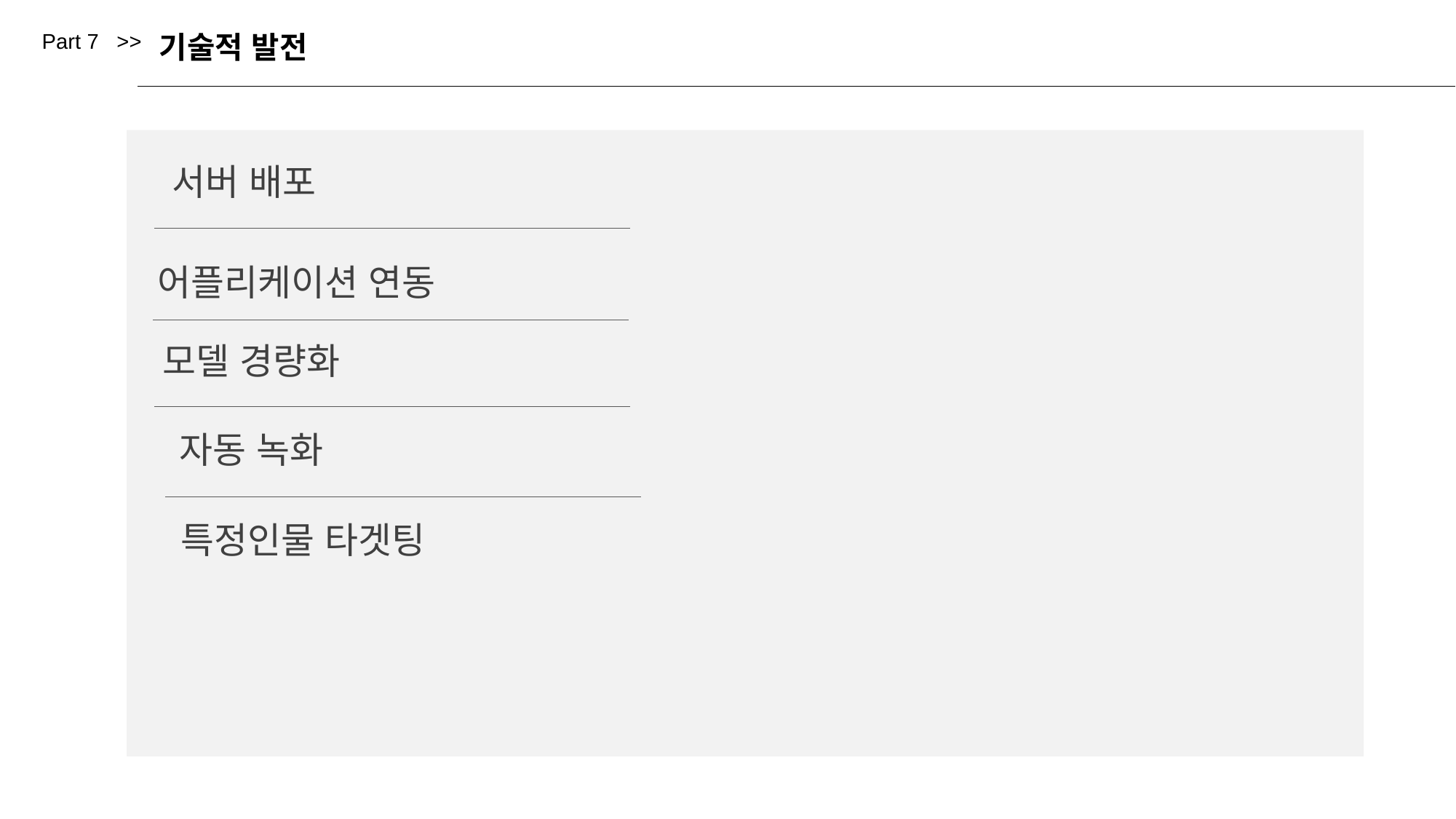

Part 7   >>
기술적 발전

서버 배포
어플리케이션 연동
모델 경량화
자동 녹화
특정인물 타겟팅